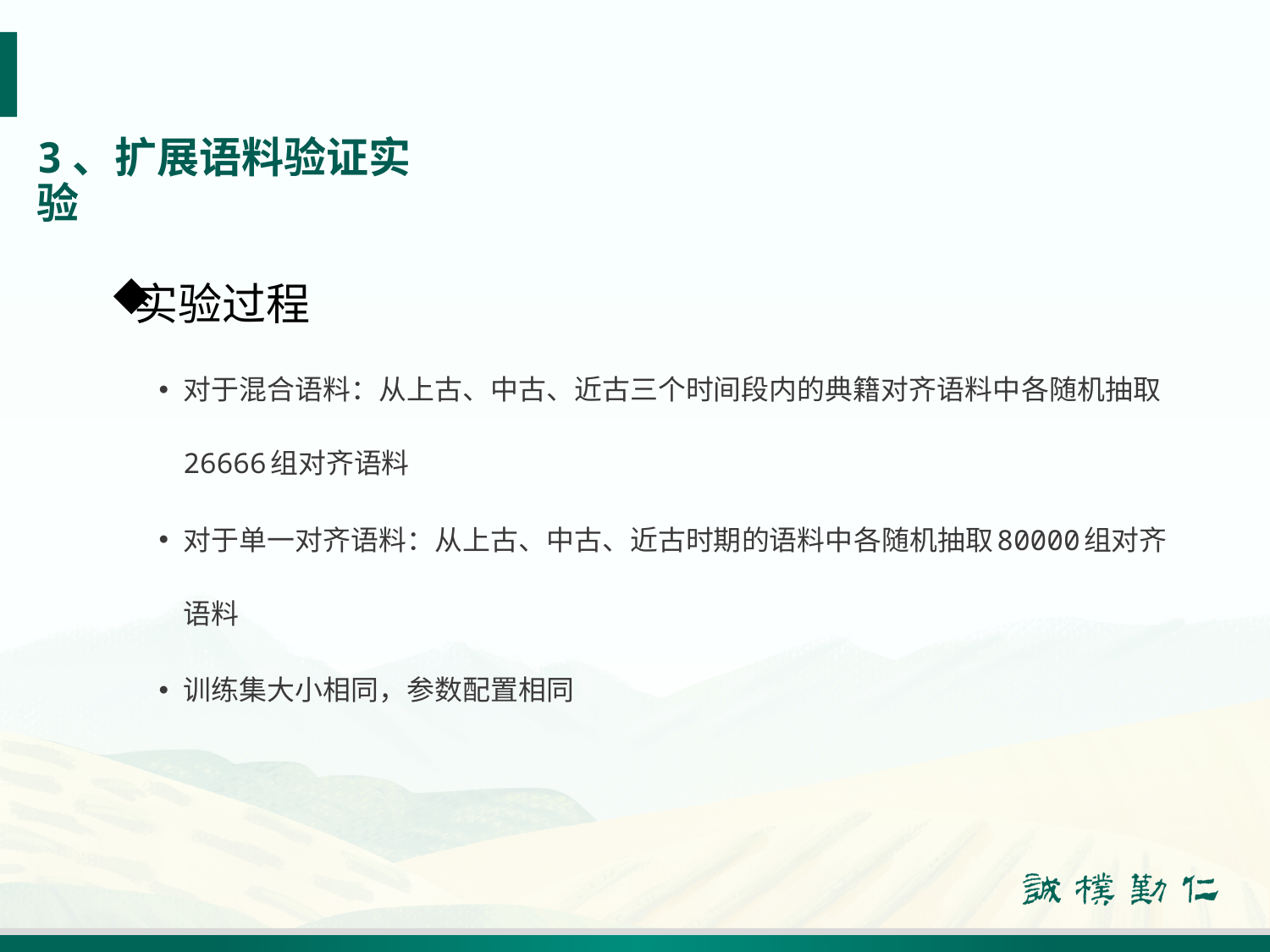

# 3、扩展语料验证实验
实验过程
对于混合语料：从上古、中古、近古三个时间段内的典籍对齐语料中各随机抽取26666组对齐语料
对于单一对齐语料：从上古、中古、近古时期的语料中各随机抽取80000组对齐语料
训练集大小相同，参数配置相同